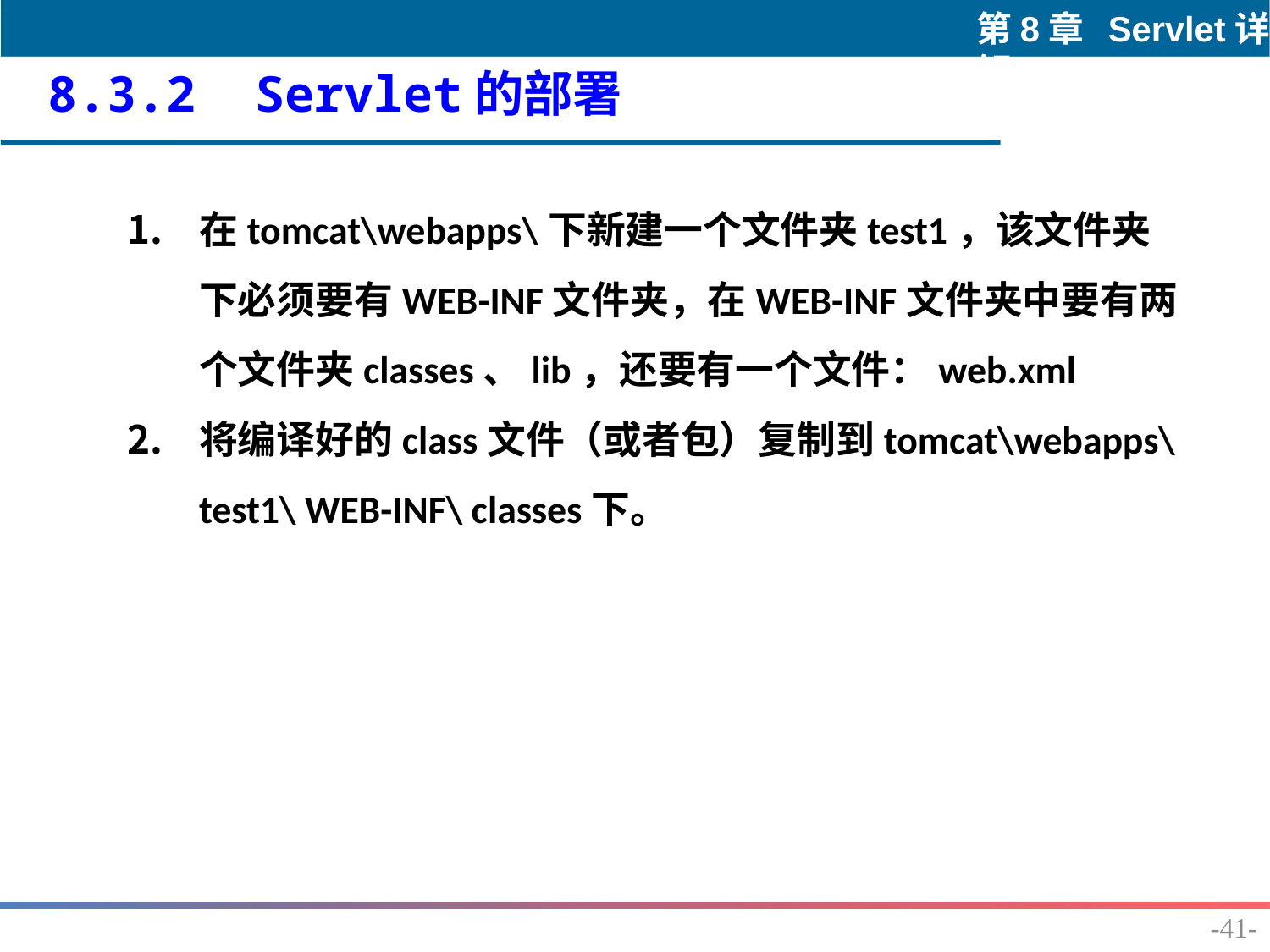

8.3.2  Servlet的部署
在tomcat\webapps\下新建一个文件夹test1，该文件夹下必须要有WEB-INF文件夹，在WEB-INF文件夹中要有两个文件夹classes、lib，还要有一个文件：web.xml
将编译好的class文件（或者包）复制到tomcat\webapps\ test1\ WEB-INF\ classes下。

-41-